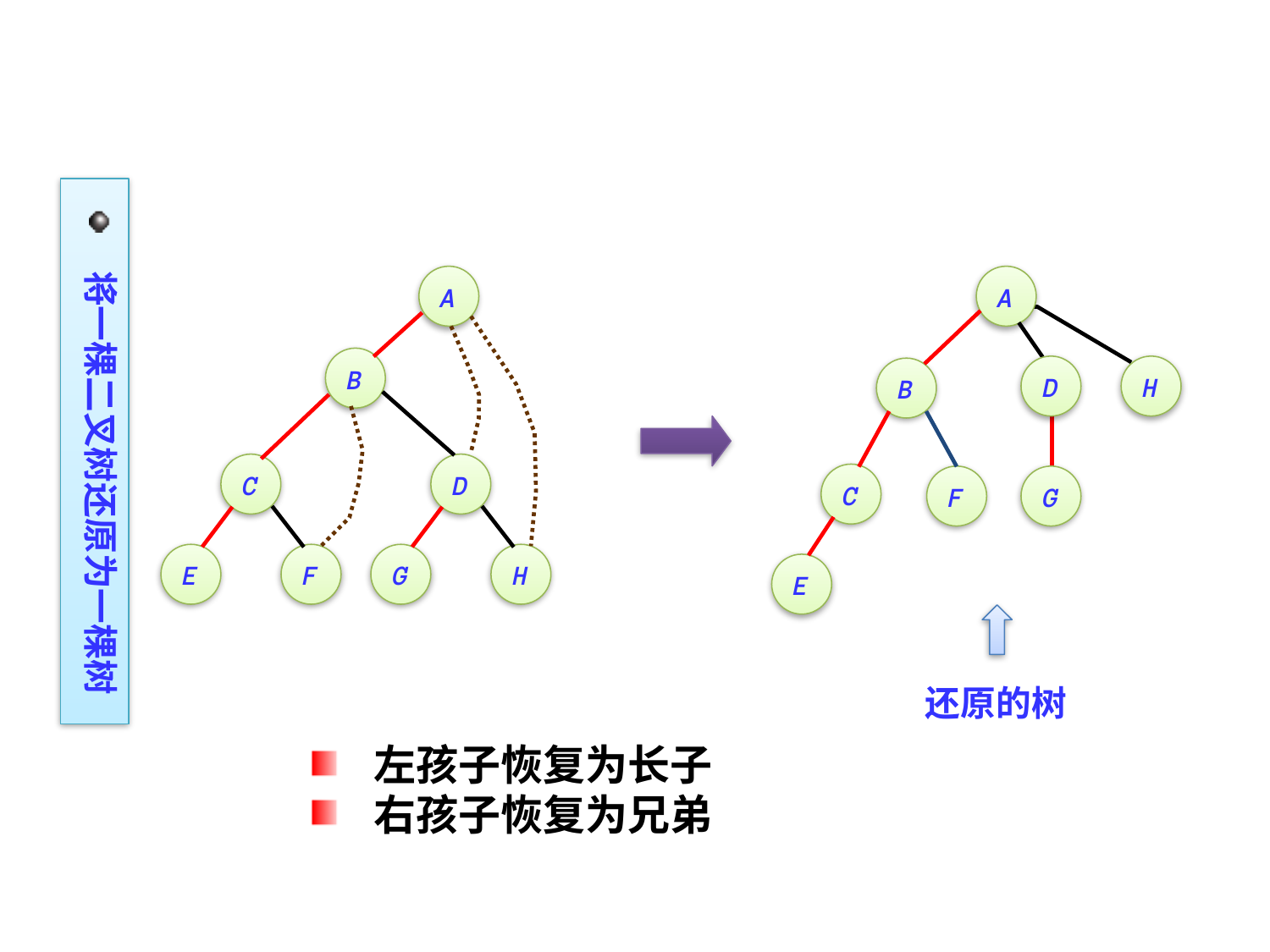

将一棵二叉树还原为一棵树
A
A

D
H
B

C
F
G

E

B

C
D

E
F
G
H

还原的树
左孩子恢复为长子
右孩子恢复为兄弟